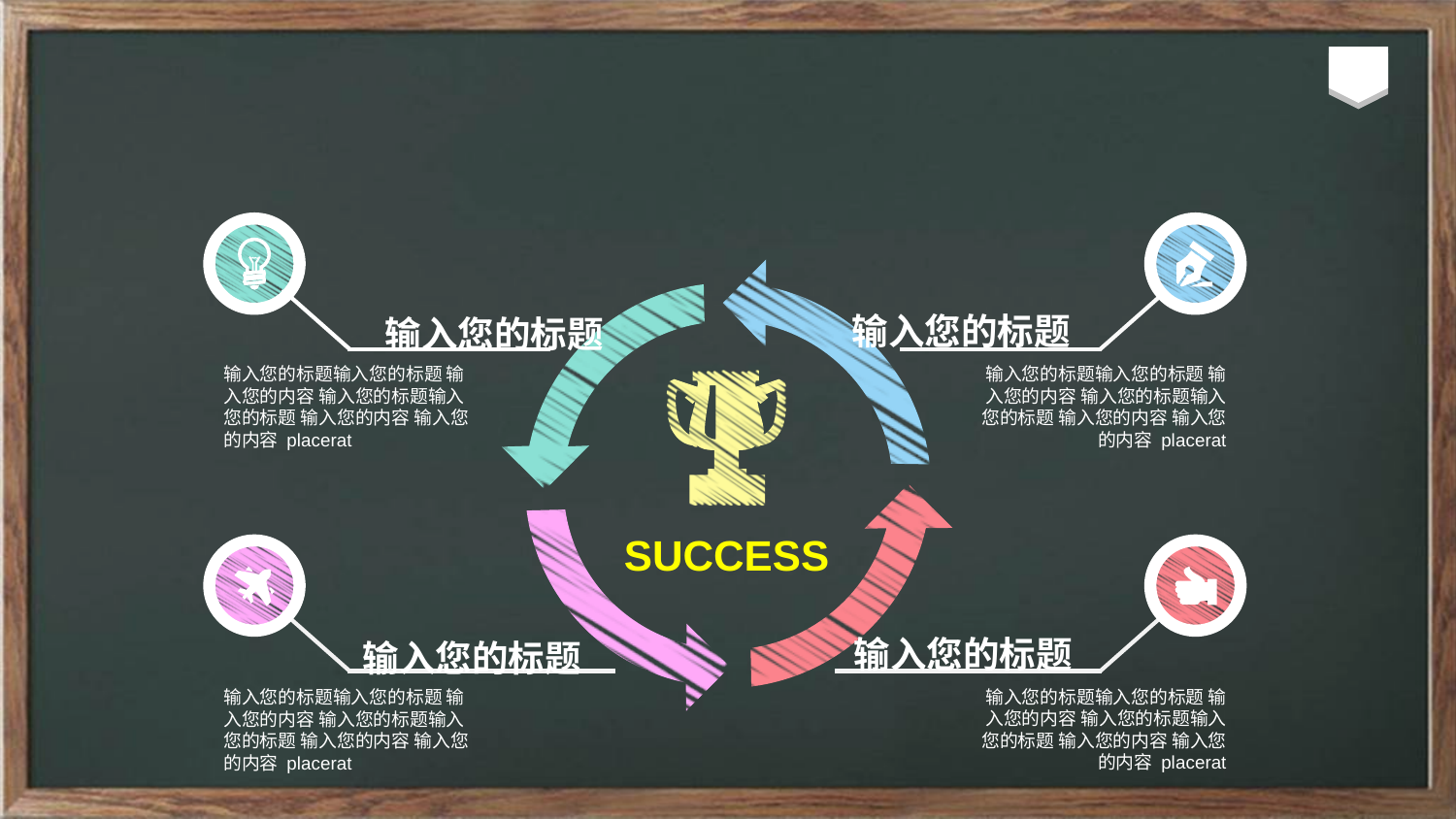

10

输入您的标题
输入您的标题输入您的标题 输入您的内容 输入您的标题输入您的标题 输入您的内容 输入您的内容 placerat
输入您的标题
输入您的标题输入您的标题 输入您的内容 输入您的标题输入您的标题 输入您的内容 输入您的内容 placerat

SUCCESS

输入您的标题
输入您的标题输入您的标题 输入您的内容 输入您的标题输入您的标题 输入您的内容 输入您的内容 placerat
输入您的标题
输入您的标题输入您的标题 输入您的内容 输入您的标题输入您的标题 输入您的内容 输入您的内容 placerat